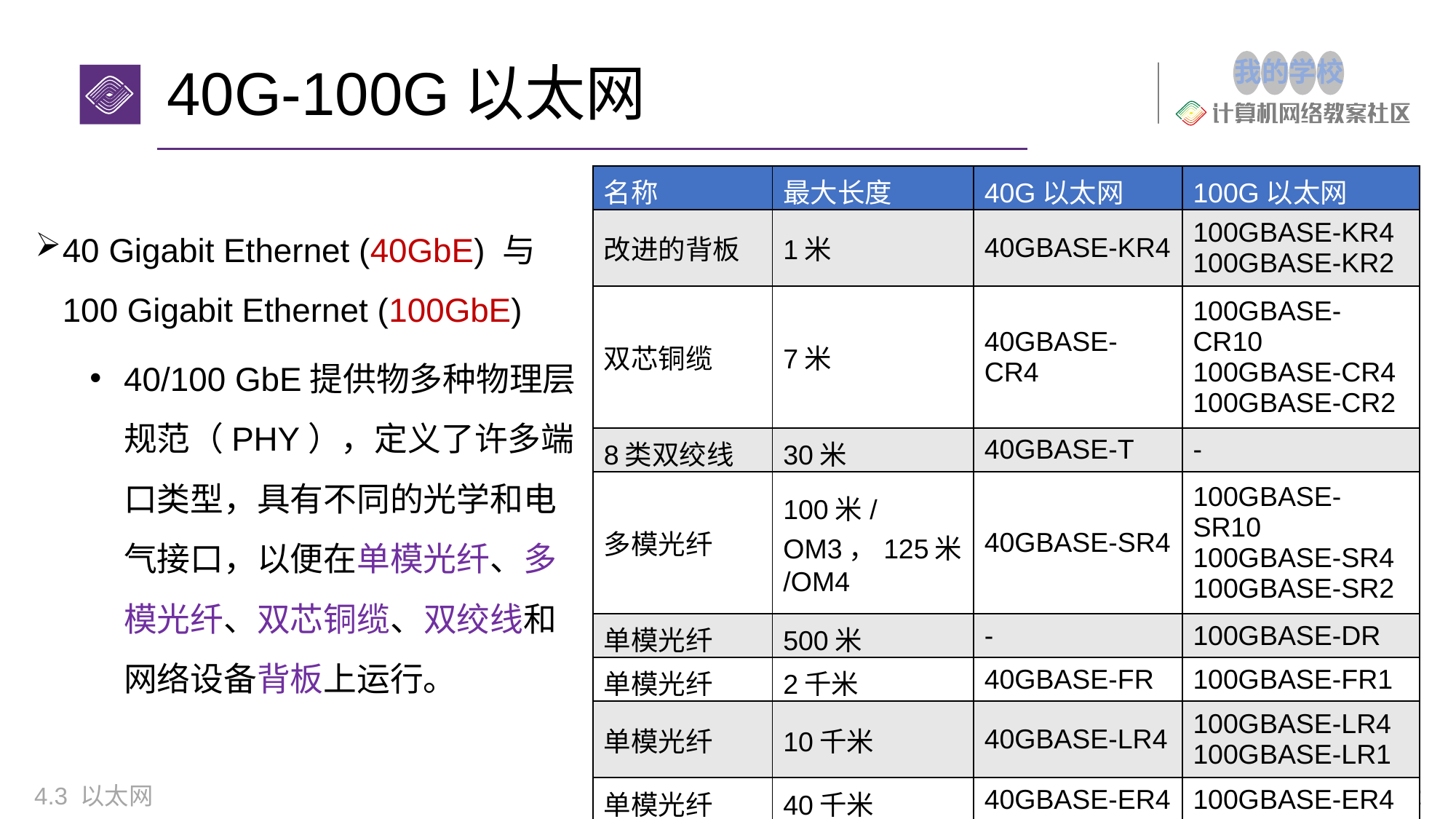

# 40G-100G以太网
| 名称 | 最大长度 | 40G以太网 | 100G以太网 |
| --- | --- | --- | --- |
| 改进的背板 | 1米 | 40GBASE-KR4 | 100GBASE-KR4 100GBASE-KR2 |
| 双芯铜缆 | 7米 | 40GBASE-CR4 | 100GBASE-CR10 100GBASE-CR4 100GBASE-CR2 |
| 8类双绞线 | 30米 | 40GBASE-T | - |
| 多模光纤 | 100米/OM3，125米/OM4 | 40GBASE-SR4 | 100GBASE-SR10 100GBASE-SR4 100GBASE-SR2 |
| 单模光纤 | 500米 | - | 100GBASE-DR |
| 单模光纤 | 2千米 | 40GBASE-FR | 100GBASE-FR1 |
| 单模光纤 | 10千米 | 40GBASE-LR4 | 100GBASE-LR4 100GBASE-LR1 |
| 单模光纤 | 40千米 | 40GBASE-ER4 | 100GBASE-ER4 |
| 单模光纤 | 80千米 | - | 100GBASE-ZR |
40 Gigabit Ethernet (40GbE) 与100 Gigabit Ethernet (100GbE)
40/100 GbE提供物多种物理层规范（PHY），定义了许多端口类型，具有不同的光学和电气接口，以便在单模光纤、多模光纤、双芯铜缆、双绞线和网络设备背板上运行。
4.3 以太网
72